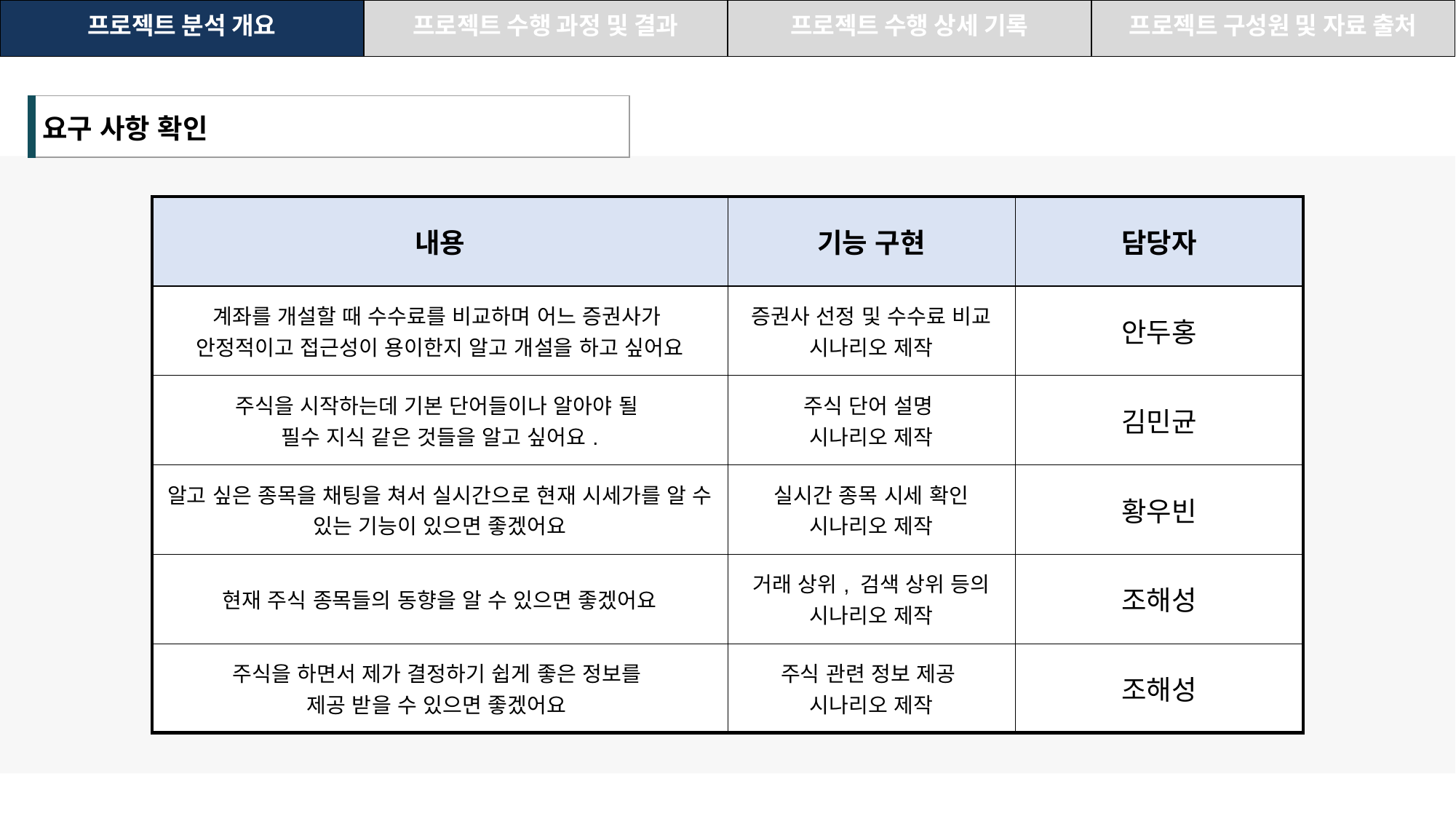

| 프로젝트 분석 개요 | 프로젝트 수행 과정 및 결과 | 프로젝트 수행 상세 기록 | 프로젝트 구성원 및 자료 출처 |
| --- | --- | --- | --- |
| 요구 사항 확인 |
| --- |

| 내용 | 기능 구현 | 담당자 |
| --- | --- | --- |
| 계좌를 개설할 때 수수료를 비교하며 어느 증권사가 안정적이고 접근성이 용이한지 알고 개설을 하고 싶어요 | 증권사 선정 및 수수료 비교 시나리오 제작 | 안두홍 |
| 주식을 시작하는데 기본 단어들이나 알아야 될 필수 지식 같은 것들을 알고 싶어요. | 주식 단어 설명 시나리오 제작 | 김민균 |
| 알고 싶은 종목을 채팅을 쳐서 실시간으로 현재 시세가를 알 수 있는 기능이 있으면 좋겠어요 | 실시간 종목 시세 확인 시나리오 제작 | 황우빈 |
| 현재 주식 종목들의 동향을 알 수 있으면 좋겠어요 | 거래 상위, 검색 상위 등의 시나리오 제작 | 조해성 |
| 주식을 하면서 제가 결정하기 쉽게 좋은 정보를 제공 받을 수 있으면 좋겠어요 | 주식 관련 정보 제공 시나리오 제작 | 조해성 |